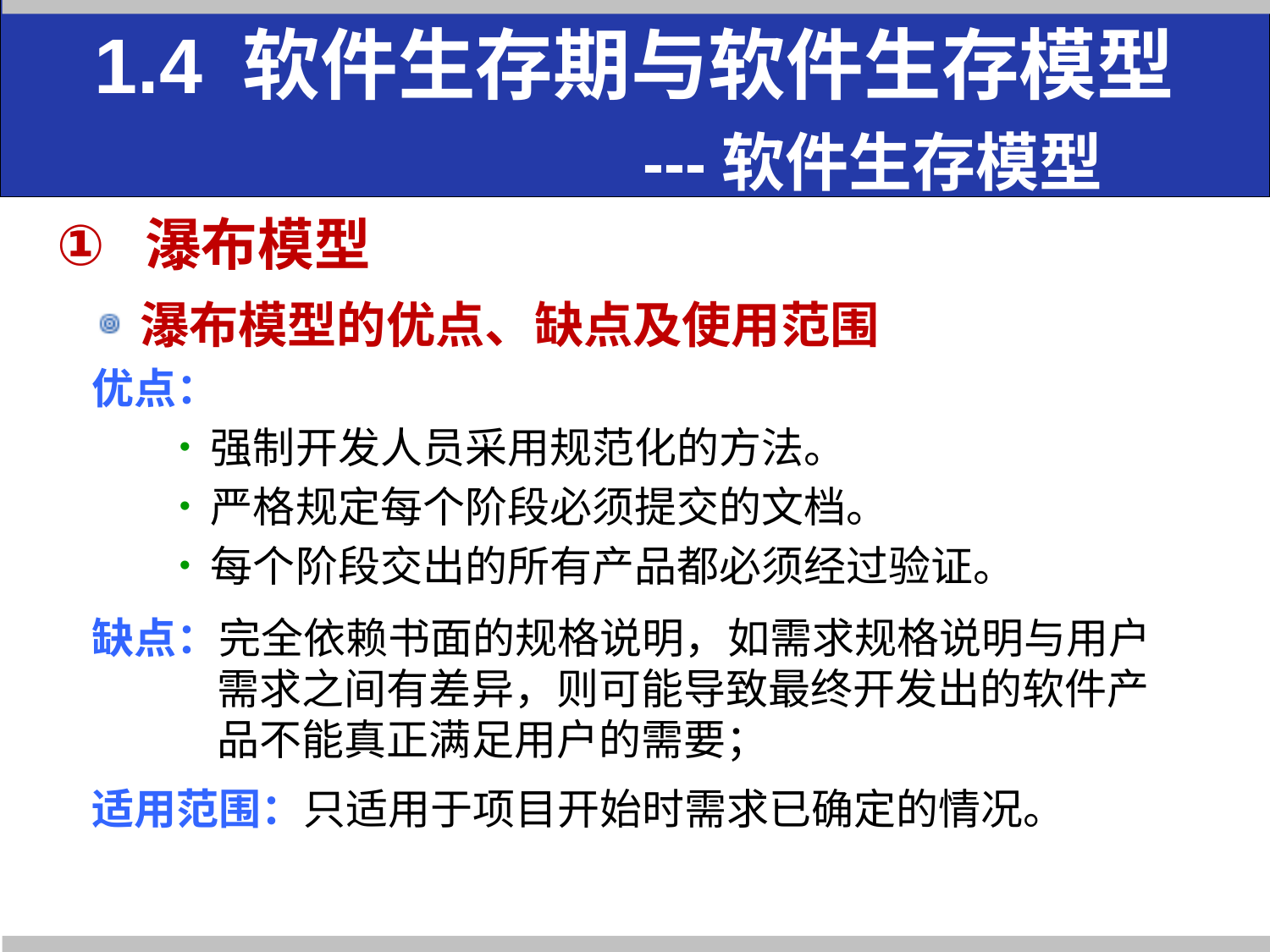

# 1.4 软件生存期与软件生存模型 ---软件生存模型
瀑布模型
瀑布模型的优点、缺点及使用范围
优点：
 强制开发人员采用规范化的方法。
 严格规定每个阶段必须提交的文档。
 每个阶段交出的所有产品都必须经过验证。
缺点：完全依赖书面的规格说明，如需求规格说明与用户需求之间有差异，则可能导致最终开发出的软件产品不能真正满足用户的需要；
适用范围：只适用于项目开始时需求已确定的情况。
66